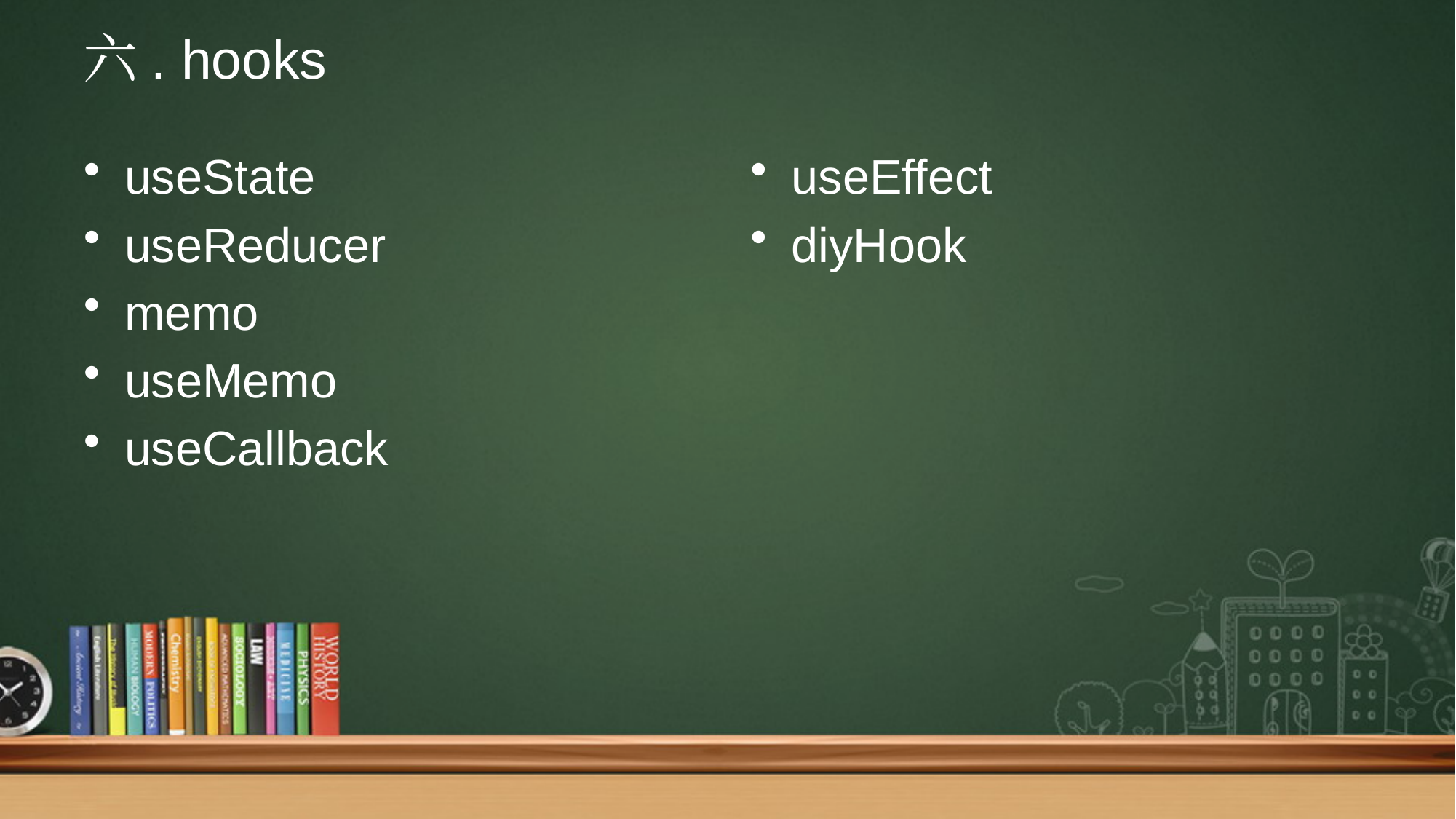

# 六. hooks
useState
useReducer
memo
useMemo
useCallback
useEffect
diyHook